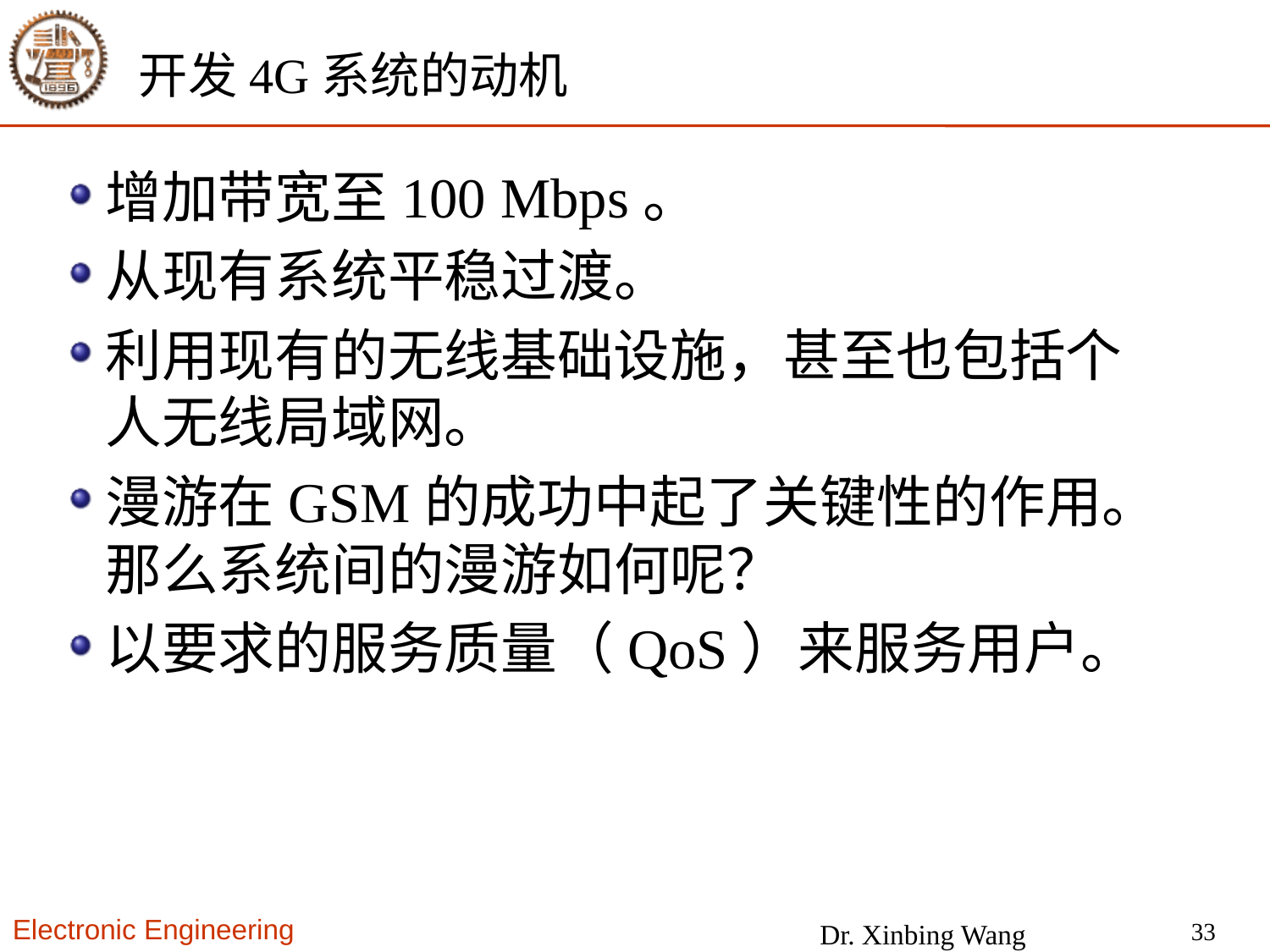

# 开发4G系统的动机
增加带宽至100 Mbps。
从现有系统平稳过渡。
利用现有的无线基础设施，甚至也包括个人无线局域网。
漫游在GSM的成功中起了关键性的作用。 那么系统间的漫游如何呢？
以要求的服务质量（QoS）来服务用户。
33
Dr. Xinbing Wang